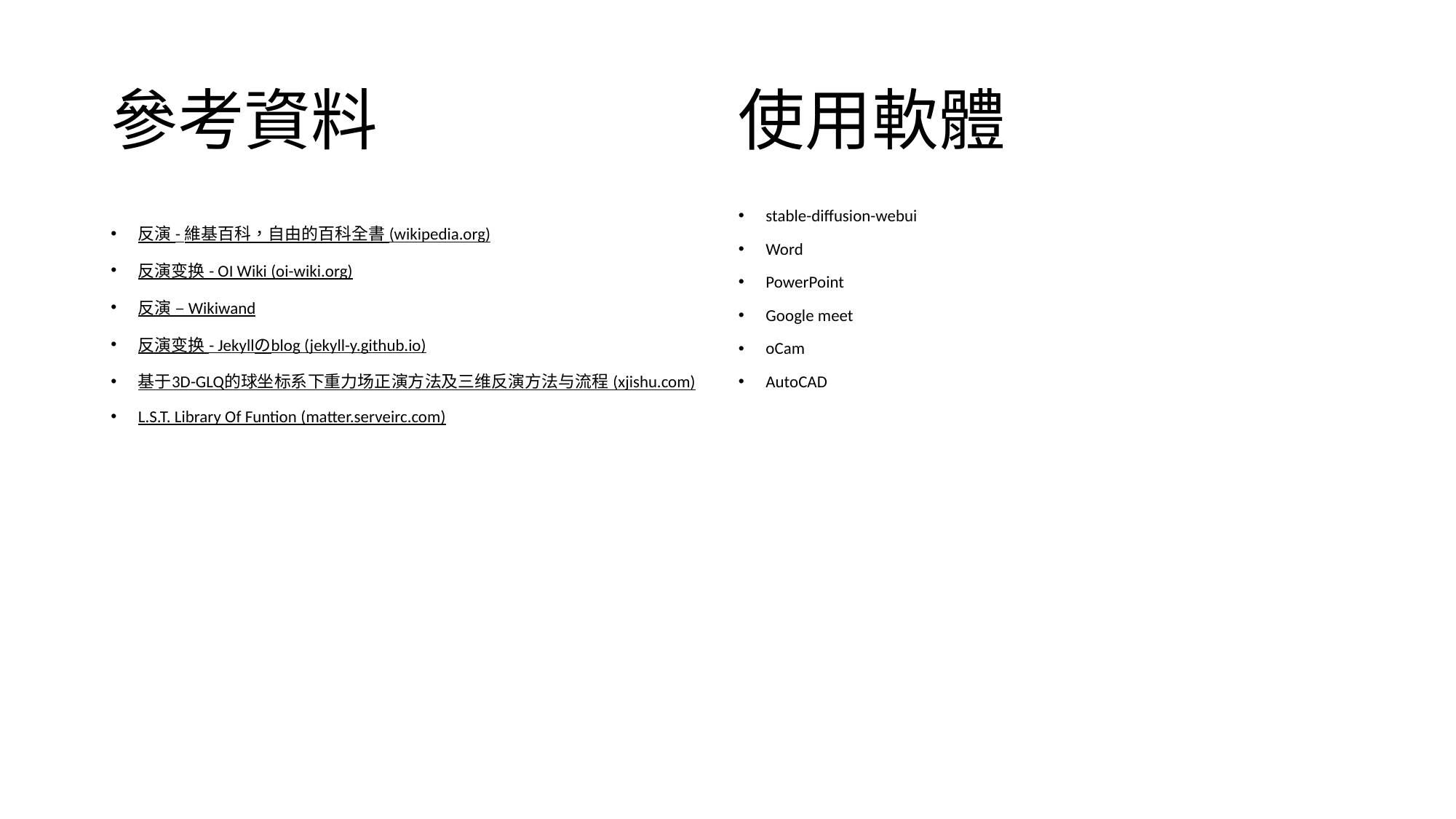

使用軟體
# 參考資料
stable-diffusion-webui
Word
PowerPoint
Google meet
oCam
AutoCAD
反演 - 維基百科，自由的百科全書 (wikipedia.org)
反演变换 - OI Wiki (oi-wiki.org)
反演 – Wikiwand
反演变换 - Jekyllのblog (jekyll-y.github.io)
基于3D-GLQ的球坐标系下重力场正演方法及三维反演方法与流程 (xjishu.com)
L.S.T. Library Of Funtion (matter.serveirc.com)